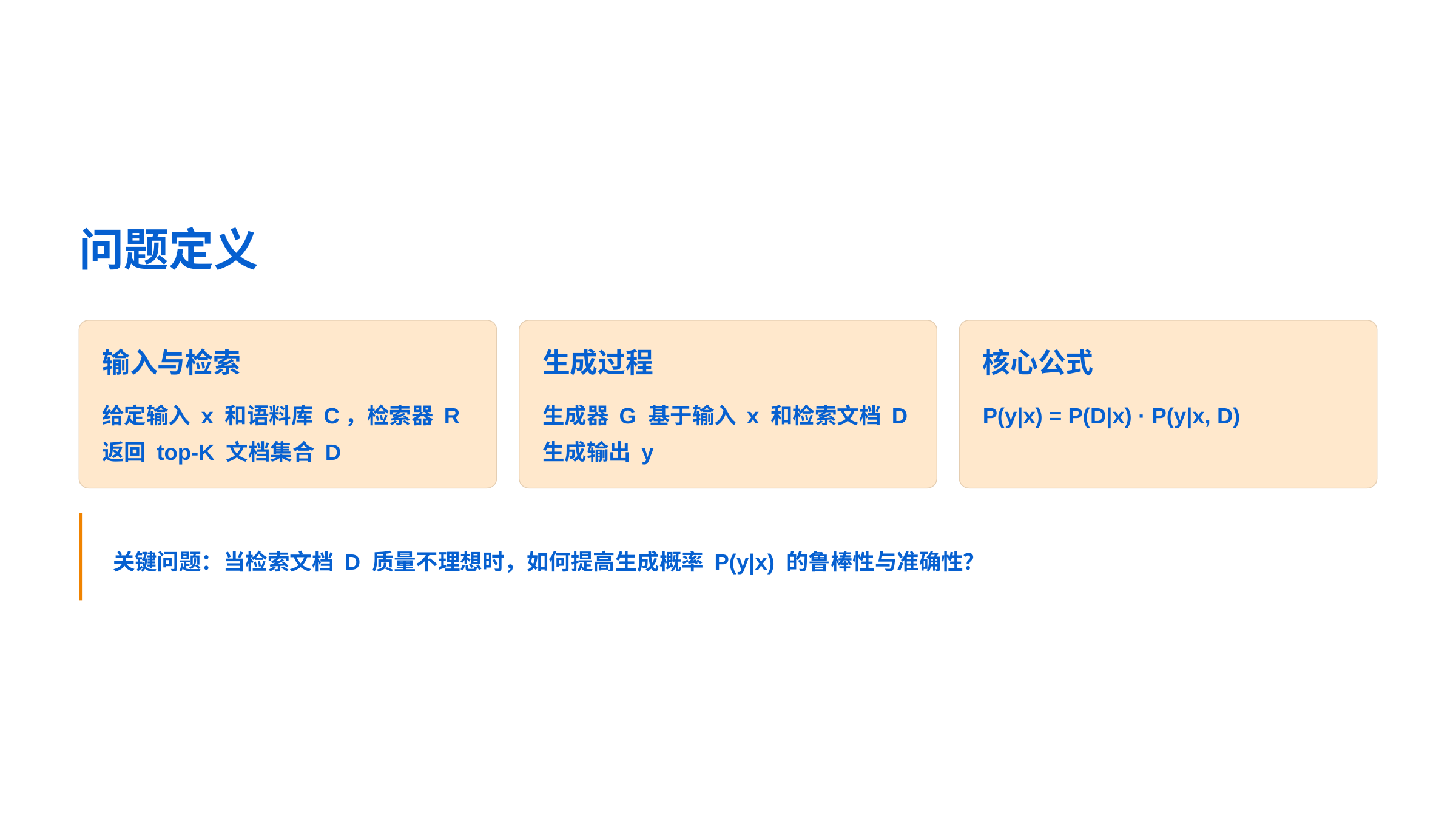

问题定义

输入与检索
生成过程
核心公式
给定输入 x 和语料库 C，检索器 R 返回 top-K 文档集合 D
生成器 G 基于输入 x 和检索文档 D 生成输出 y
P(y|x) = P(D|x) · P(y|x, D)

关键问题：当检索文档 D 质量不理想时，如何提高生成概率 P(y|x) 的鲁棒性与准确性？